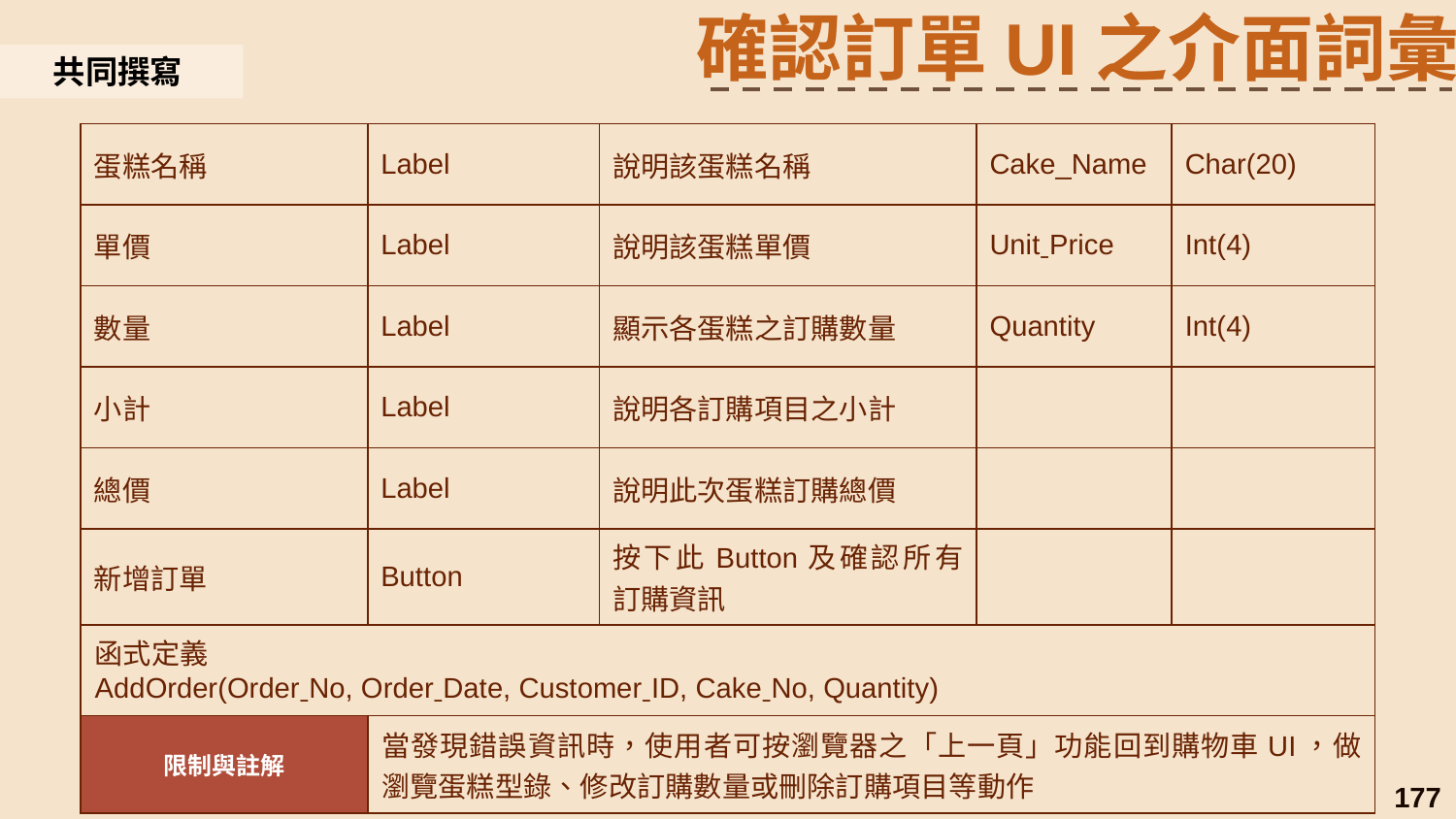

確認訂單UI之介面詞彙

共同撰寫
| 蛋糕名稱 | Label | 說明該蛋糕名稱 | Cake\_Name | Char(20) |
| --- | --- | --- | --- | --- |
| 單價 | Label | 說明該蛋糕單價 | UnitˍPrice | Int(4) |
| 數量 | Label | 顯示各蛋糕之訂購數量 | Quantity | Int(4) |
| 小計 | Label | 說明各訂購項目之小計 |  |  |
| 總價 | Label | 說明此次蛋糕訂購總價 |  |  |
| 新增訂單 | Button | 按下此Button及確認所有訂購資訊 |  |  |
| 函式定義 AddOrder(OrderˍNo, OrderˍDate, CustomerˍID, CakeˍNo, Quantity) | Label | 說明目前各訂購項目之小計 |  |  |
| 限制與註解 | 當發現錯誤資訊時，使用者可按瀏覽器之「上一頁」功能回到購物車UI，做瀏覽蛋糕型錄、修改訂購數量或刪除訂購項目等動作 |  |  |  |
177